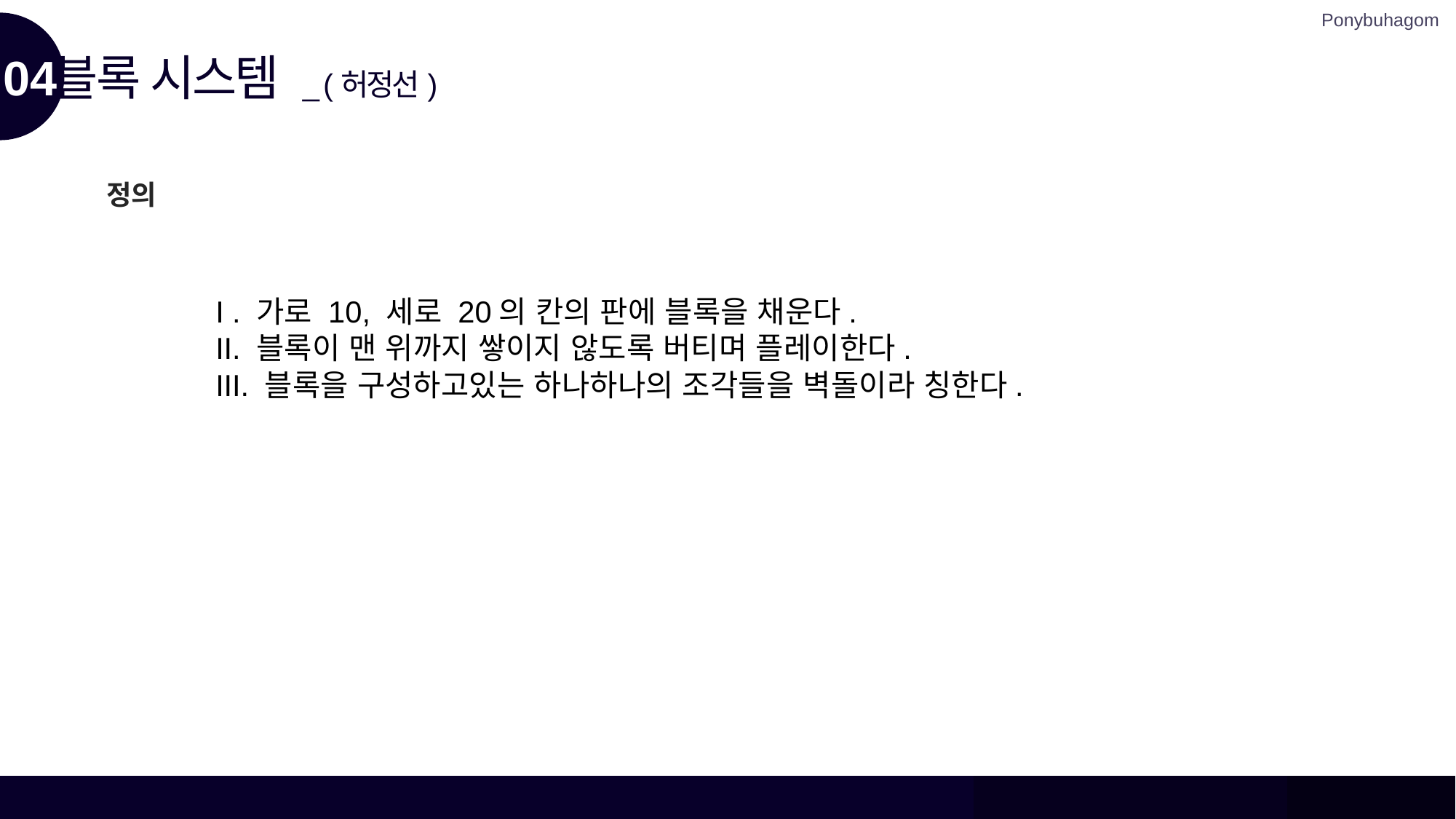

Ponybuhagom
04
블록 시스템 _ (허정선)
정의
I . 가로 10, 세로 20의 칸의 판에 블록을 채운다.
II. 블록이 맨 위까지 쌓이지 않도록 버티며 플레이한다.
III. 블록을 구성하고있는 하나하나의 조각들을 벽돌이라 칭한다.